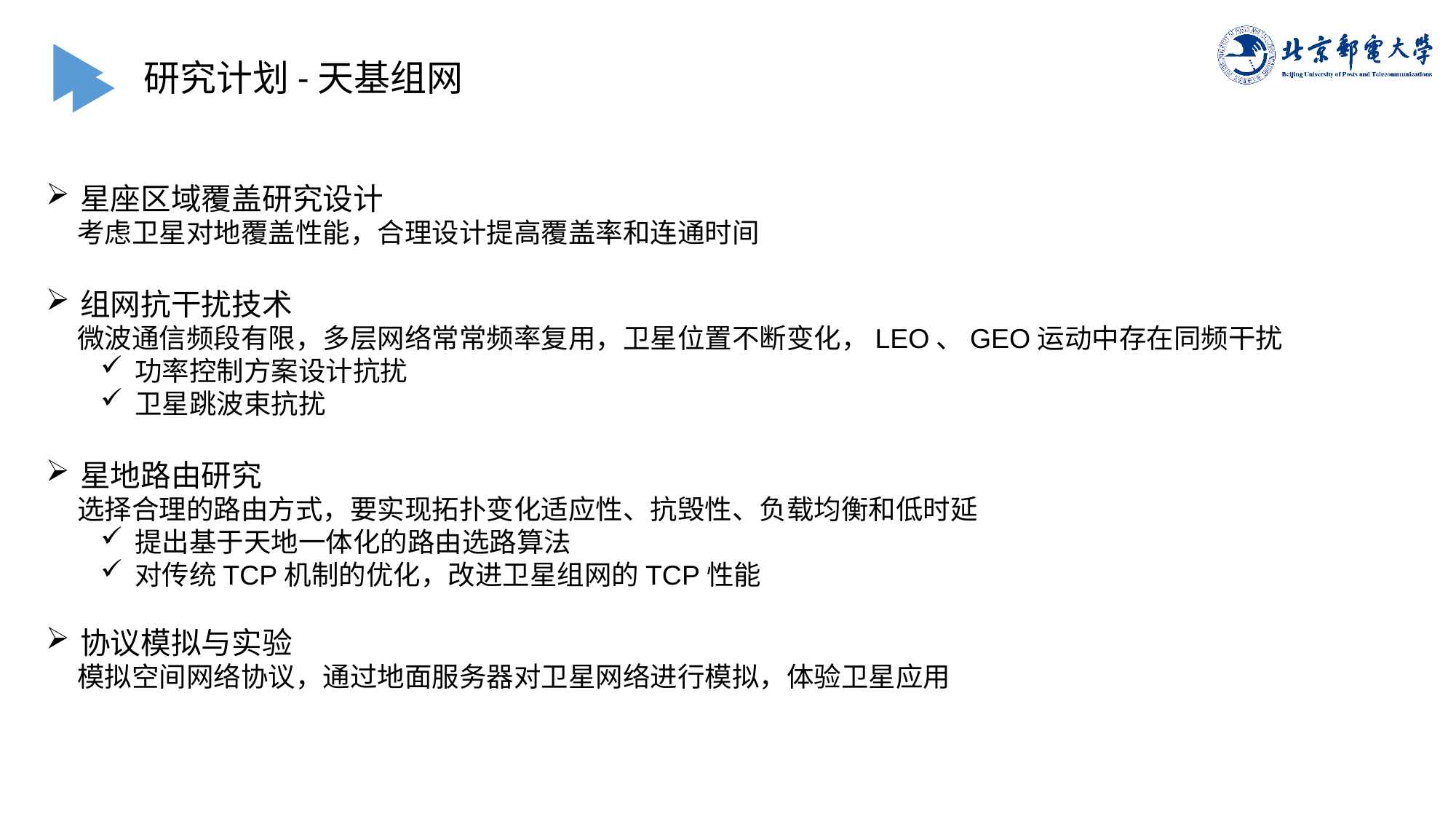

研究计划-天基组网
星座区域覆盖研究设计
    考虑卫星对地覆盖性能，合理设计提高覆盖率和连通时间

组网抗干扰技术
    微波通信频段有限，多层网络常常频率复用，卫星位置不断变化，LEO、GEO运动中存在同频干扰
功率控制方案设计抗扰
卫星跳波束抗扰

星地路由研究
    选择合理的路由方式，要实现拓扑变化适应性、抗毁性、负载均衡和低时延
提出基于天地一体化的路由选路算法
对传统TCP机制的优化，改进卫星组网的TCP性能

协议模拟与实验
    模拟空间网络协议，通过地面服务器对卫星网络进行模拟，体验卫星应用